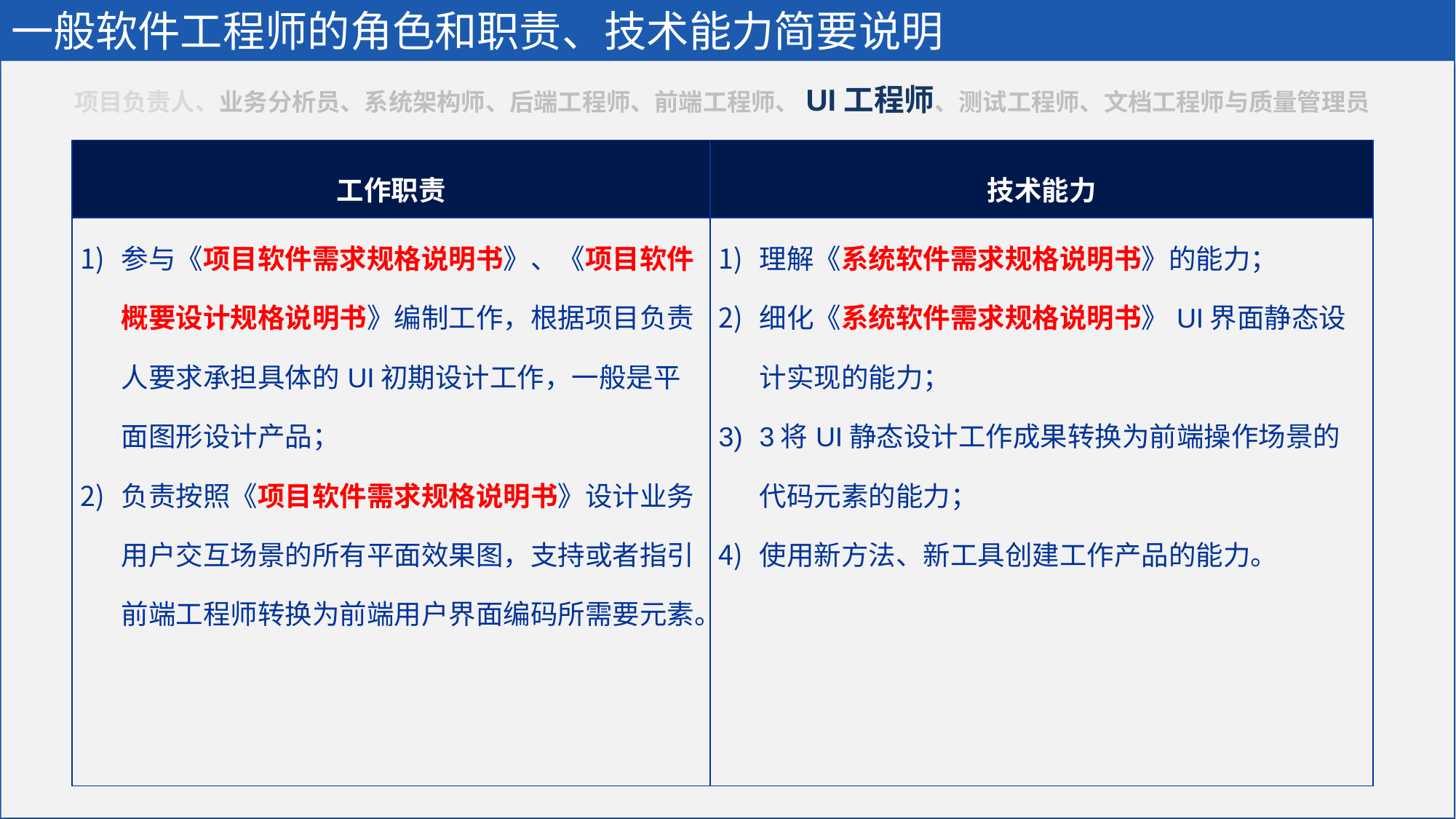

一般软件工程师的角色和职责、技术能力简要说明
项目负责人、业务分析员、系统架构师、后端工程师、前端工程师、UI工程师、测试工程师、文档工程师与质量管理员
| 工作职责 | 技术能力 |
| --- | --- |
| 参与《项目软件需求规格说明书》、《项目软件概要设计规格说明书》编制工作，根据项目负责人要求承担具体的UI初期设计工作，一般是平面图形设计产品； 负责按照《项目软件需求规格说明书》设计业务用户交互场景的所有平面效果图，支持或者指引前端工程师转换为前端用户界面编码所需要元素。 | 理解《系统软件需求规格说明书》的能力； 细化《系统软件需求规格说明书》UI界面静态设计实现的能力； 3将UI静态设计工作成果转换为前端操作场景的代码元素的能力； 使用新方法、新工具创建工作产品的能力。 |